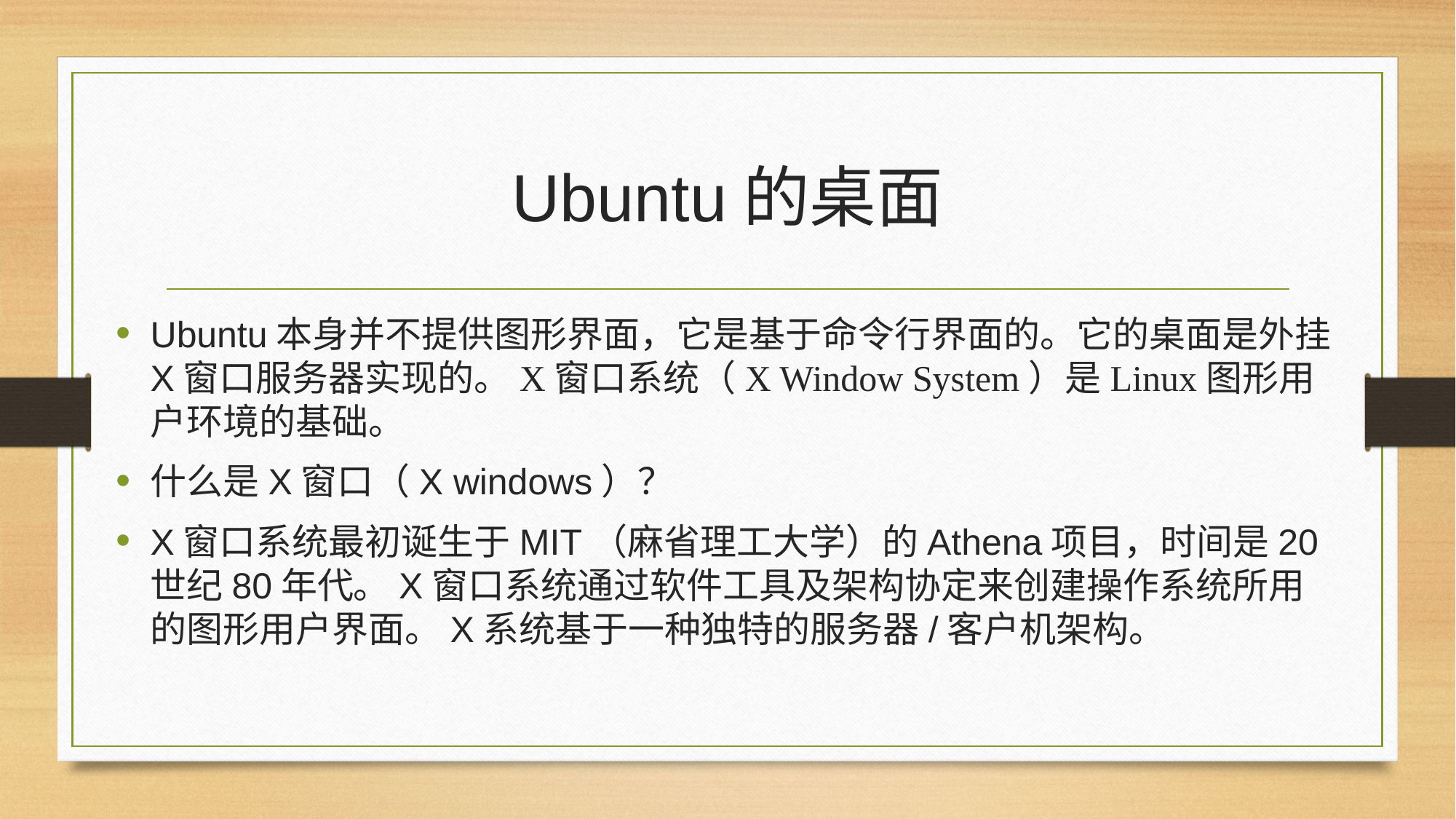

# Ubuntu的桌面
Ubuntu本身并不提供图形界面，它是基于命令行界面的。它的桌面是外挂X窗口服务器实现的。X窗口系统（X Window System）是Linux图形用户环境的基础。
什么是X窗口（X windows）？
X窗口系统最初诞生于MIT（麻省理工大学）的Athena项目，时间是20世纪80年代。X窗口系统通过软件工具及架构协定来创建操作系统所用的图形用户界面。X系统基于一种独特的服务器/客户机架构。